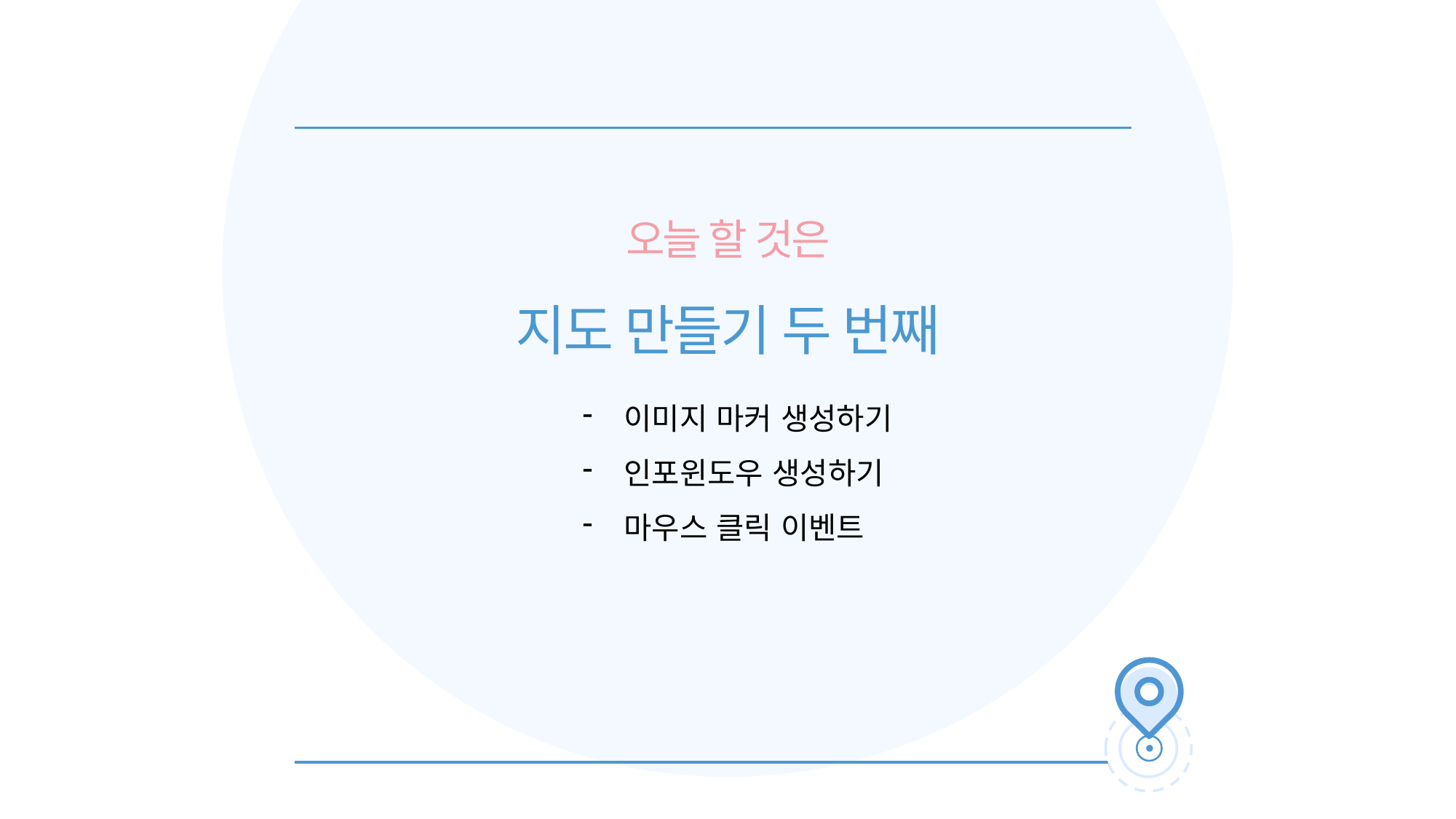

오늘 할 것은
지도 만들기 두 번째
이미지 마커 생성하기
인포윈도우 생성하기
마우스 클릭 이벤트